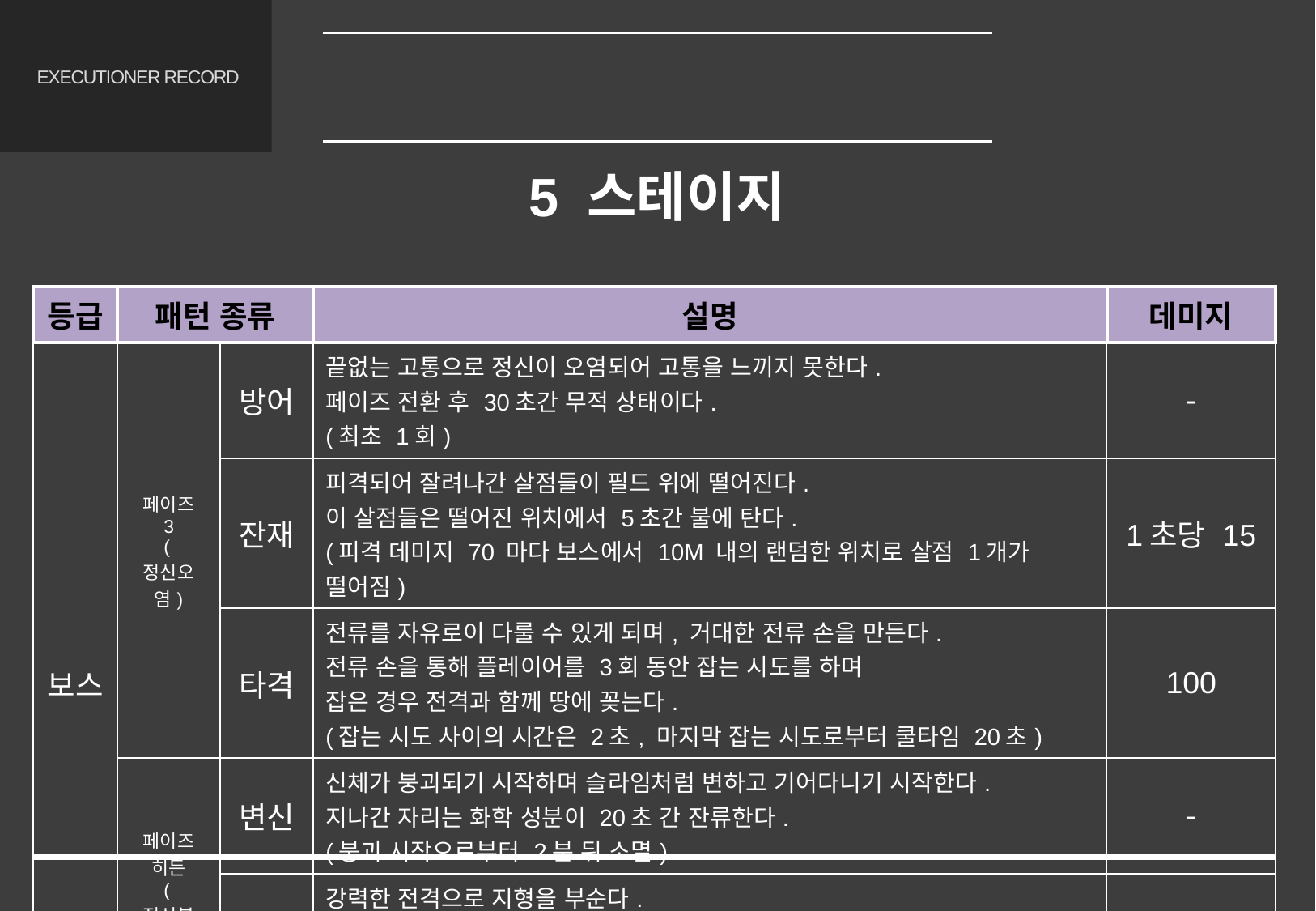

레벨 디자인
4.4 맵
# EXECUTIONER RECORD
5 스테이지
| 등급 | 패턴 종류 |  | 설명 | 데미지 |
| --- | --- | --- | --- | --- |
| 보스 | 페이즈 3 (정신오염) | 방어 | 끝없는 고통으로 정신이 오염되어 고통을 느끼지 못한다. 페이즈 전환 후 30초간 무적 상태이다. (최초 1회) | - |
|  |  | 잔재 | 피격되어 잘려나간 살점들이 필드 위에 떨어진다. 이 살점들은 떨어진 위치에서 5초간 불에 탄다. (피격 데미지 70 마다 보스에서 10M 내의 랜덤한 위치로 살점 1개가 떨어짐) | 1초당 15 |
|  |  | 타격 | 전류를 자유로이 다룰 수 있게 되며, 거대한 전류 손을 만든다. 전류 손을 통해 플레이어를 3회 동안 잡는 시도를 하며 잡은 경우 전격과 함께 땅에 꽂는다. (잡는 시도 사이의 시간은 2초, 마지막 잡는 시도로부터 쿨타임 20초) | 100 |
|  | 페이즈 히든 (정신붕괴) | 변신 | 신체가 붕괴되기 시작하며 슬라임처럼 변하고 기어다니기 시작한다. 지나간 자리는 화학 성분이 20초 간 잔류한다. (붕괴 시작으로부터 2분 뒤 소멸) | - |
|  |  | 붕괴 | 강력한 전격으로 지형을 부순다. 5초 간 전격을 모으며, 5초 안에 누적 데미지가 500이 되면 자신에게 돌아간다. (전격을 다 모은 시점으로부터 쿨타임 40초) | 즉사 |
61/65